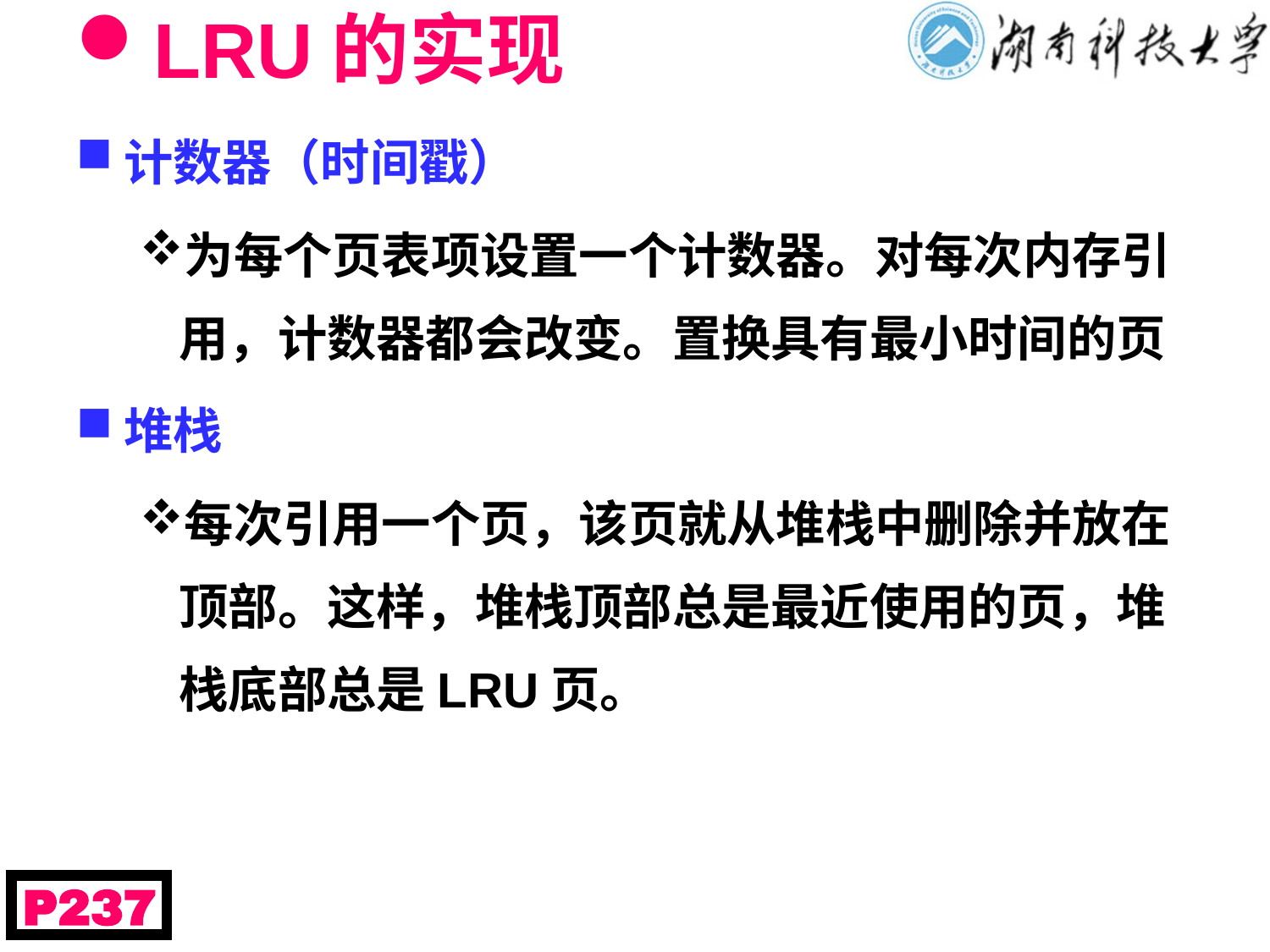

# LRU的实现
计数器（时间戳）
为每个页表项设置一个计数器。对每次内存引用，计数器都会改变。置换具有最小时间的页
堆栈
每次引用一个页，该页就从堆栈中删除并放在顶部。这样，堆栈顶部总是最近使用的页，堆栈底部总是LRU页。
P237